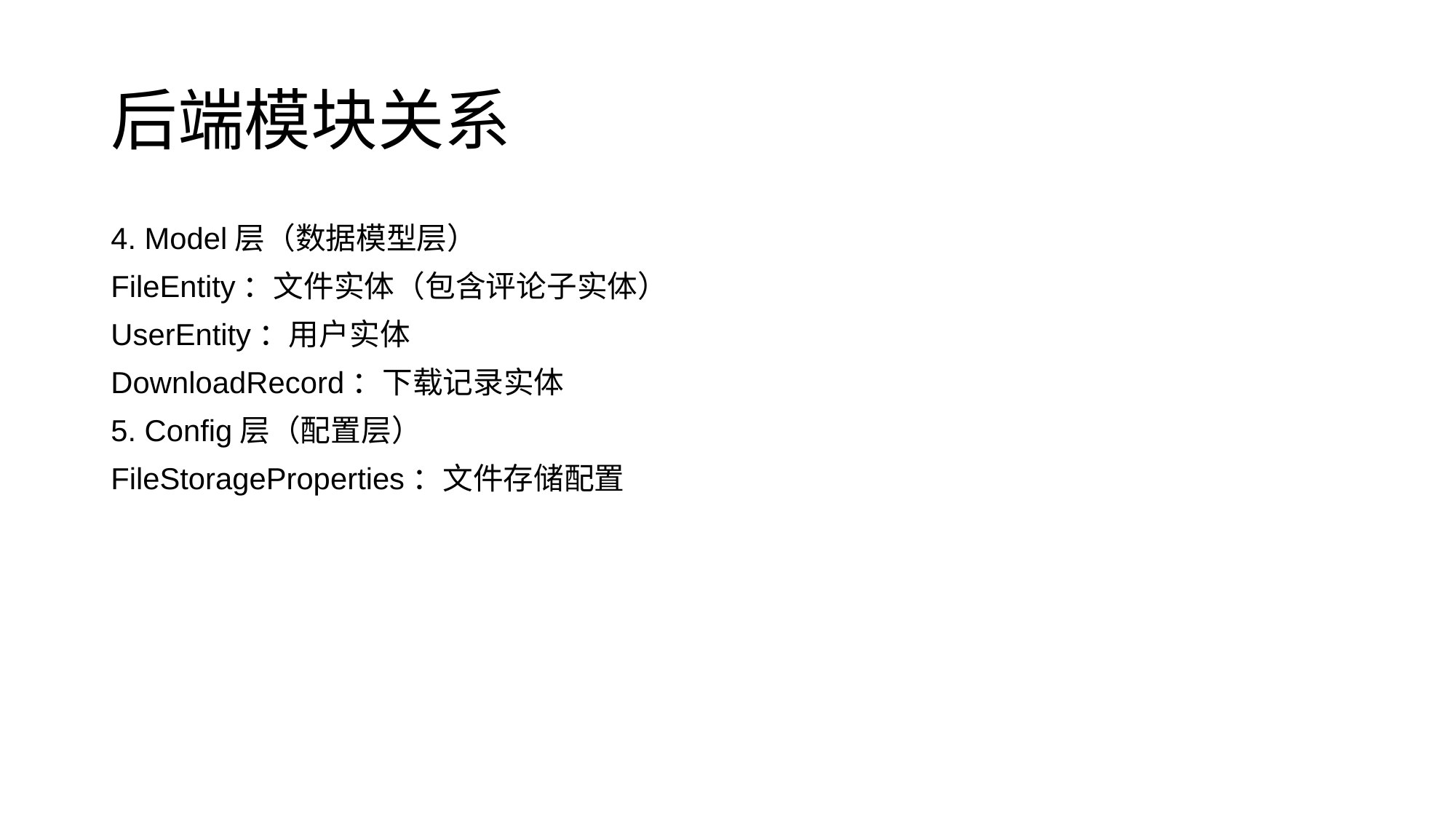

# 后端模块关系
4. Model层（数据模型层）
FileEntity：文件实体（包含评论子实体）
UserEntity：用户实体
DownloadRecord：下载记录实体
5. Config层（配置层）
FileStorageProperties：文件存储配置